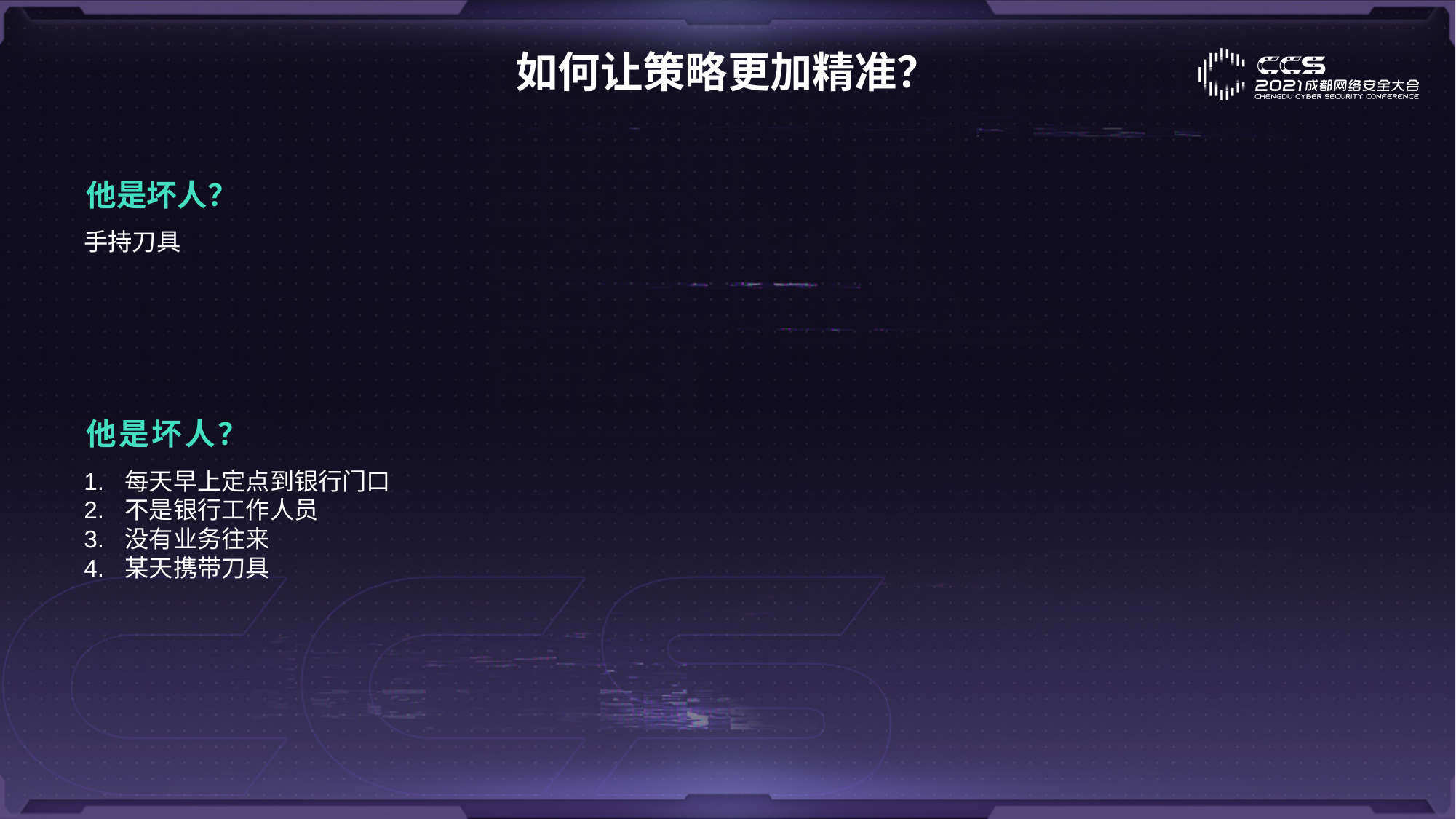

# 如何让策略更加精准？
他是坏人？
手持刀具
他是坏人？
每天早上定点到银行门口
不是银行工作人员
没有业务往来
某天携带刀具